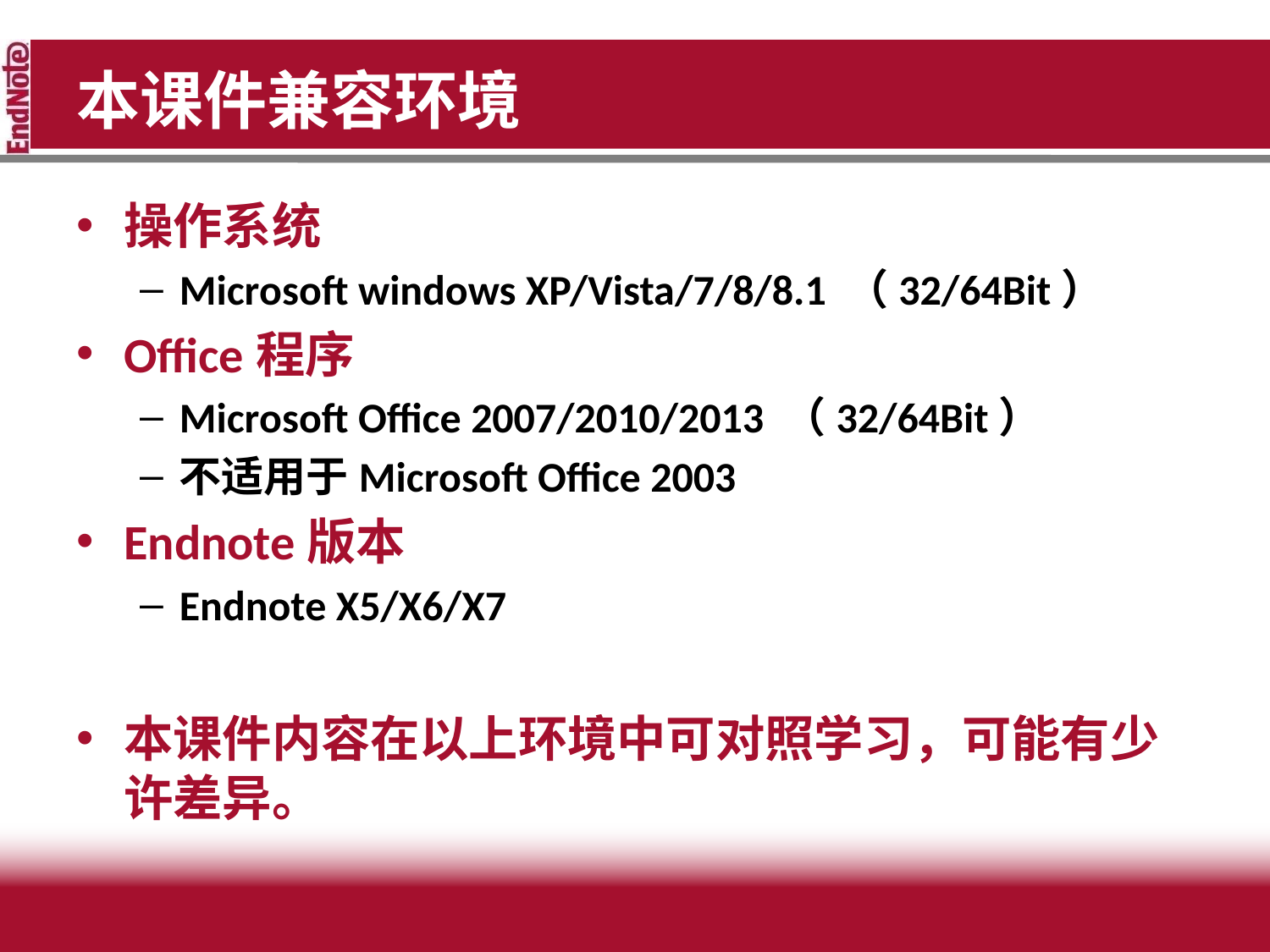

# 本课件兼容环境
操作系统
Microsoft windows XP/Vista/7/8/8.1 （32/64Bit）
Office程序
Microsoft Office 2007/2010/2013 （32/64Bit）
不适用于Microsoft Office 2003
Endnote版本
Endnote X5/X6/X7

本课件内容在以上环境中可对照学习，可能有少许差异。